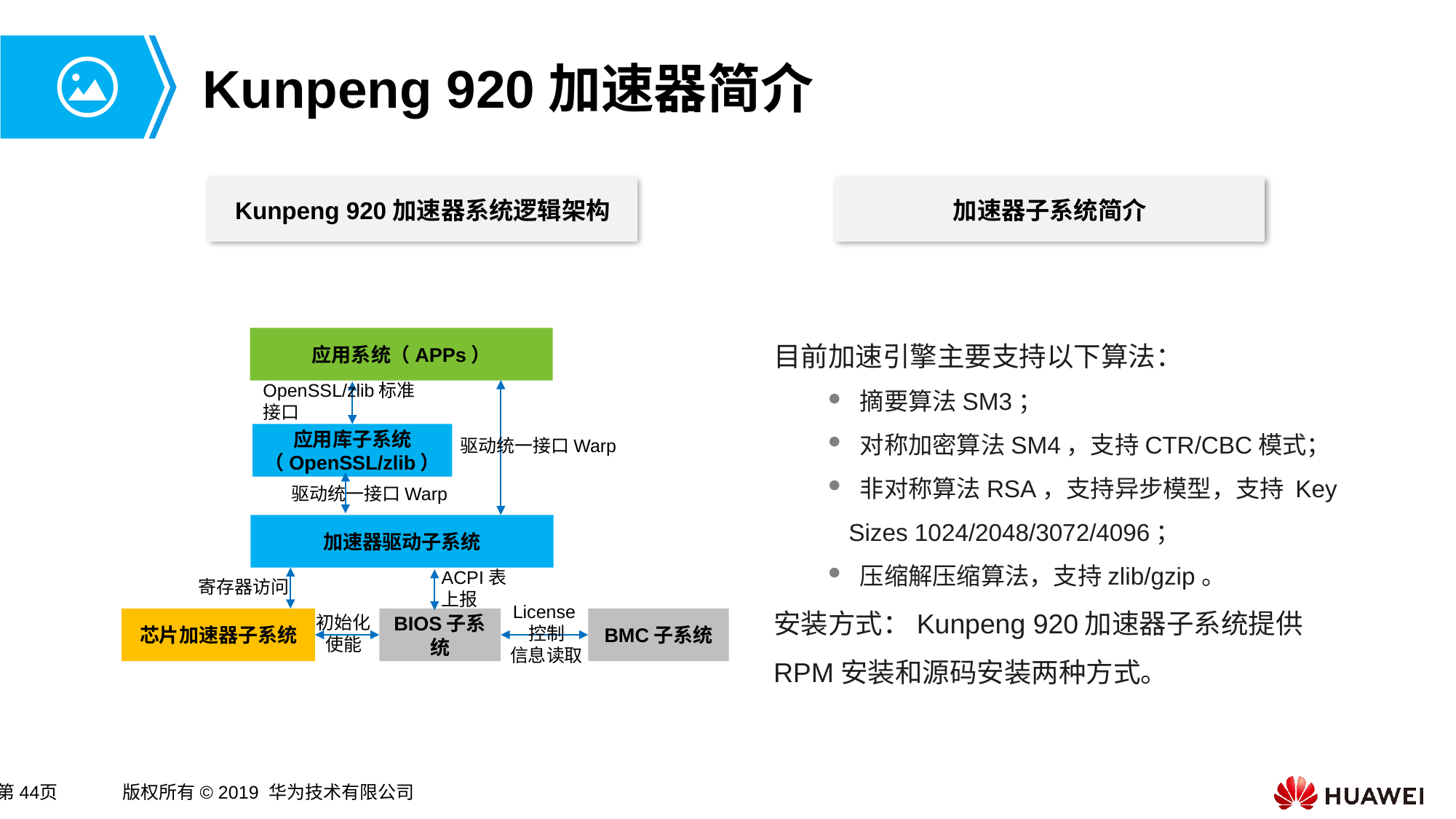

# Kunpeng 920加速器简介
Kunpeng 920加速器系统逻辑架构
加速器子系统简介
目前加速引擎主要支持以下算法：
 摘要算法SM3；
 对称加密算法SM4，支持CTR/CBC模式；
 非对称算法RSA，支持异步模型，支持 Key Sizes 1024/2048/3072/4096；
 压缩解压缩算法，支持zlib/gzip。
安装方式：Kunpeng 920加速器子系统提供RPM安装和源码安装两种方式。
应用系统（APPs）
OpenSSL/zlib标准接口
应用库子系统（OpenSSL/zlib）
驱动统一接口Warp
驱动统一接口Warp
加速器驱动子系统
ACPI表上报
寄存器访问
License控制
信息读取
初始化
使能
芯片加速器子系统
BIOS子系统
BMC子系统